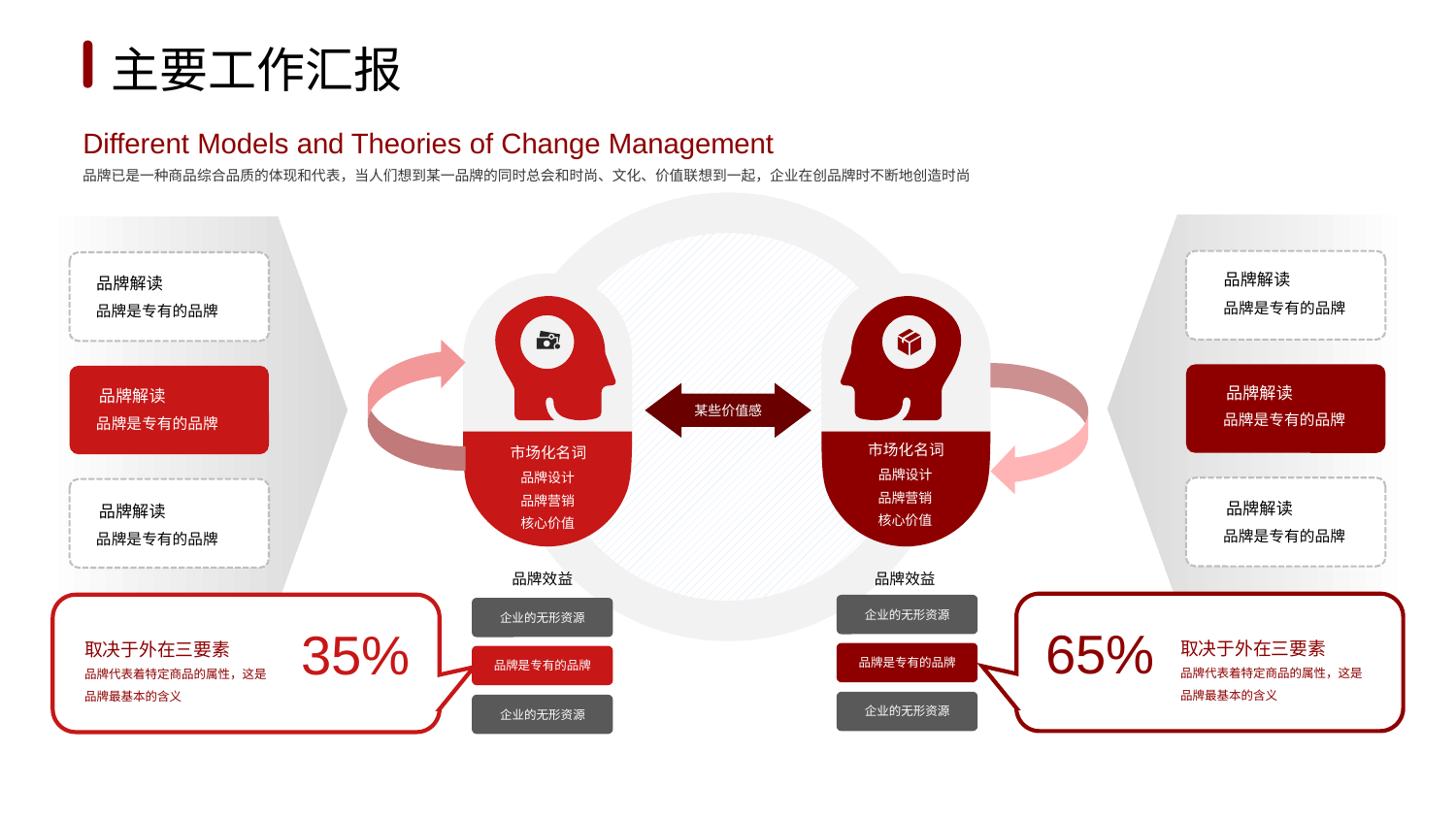

1
2
3
4
5
6
主要工作汇报

Different Models and Theories of Change Management
品牌已是一种商品综合品质的体现和代表，当人们想到某一品牌的同时总会和时尚、文化、价值联想到一起，企业在创品牌时不断地创造时尚

品牌解读
品牌是专有的品牌
品牌解读
品牌是专有的品牌

某些价值感

市场化名词
市场化名词
品牌设计
品牌设计
品牌营销
品牌营销
核心价值
核心价值

品牌解读
品牌是专有的品牌
品牌解读
品牌是专有的品牌

品牌解读
品牌是专有的品牌
品牌解读
品牌是专有的品牌
品牌效益
品牌效益

65%
取决于外在三要素
品牌代表着特定商品的属性，这是品牌最基本的含义

35%
取决于外在三要素
品牌代表着特定商品的属性，这是品牌最基本的含义

企业的无形资源

企业的无形资源

品牌是专有的品牌

品牌是专有的品牌

企业的无形资源

企业的无形资源